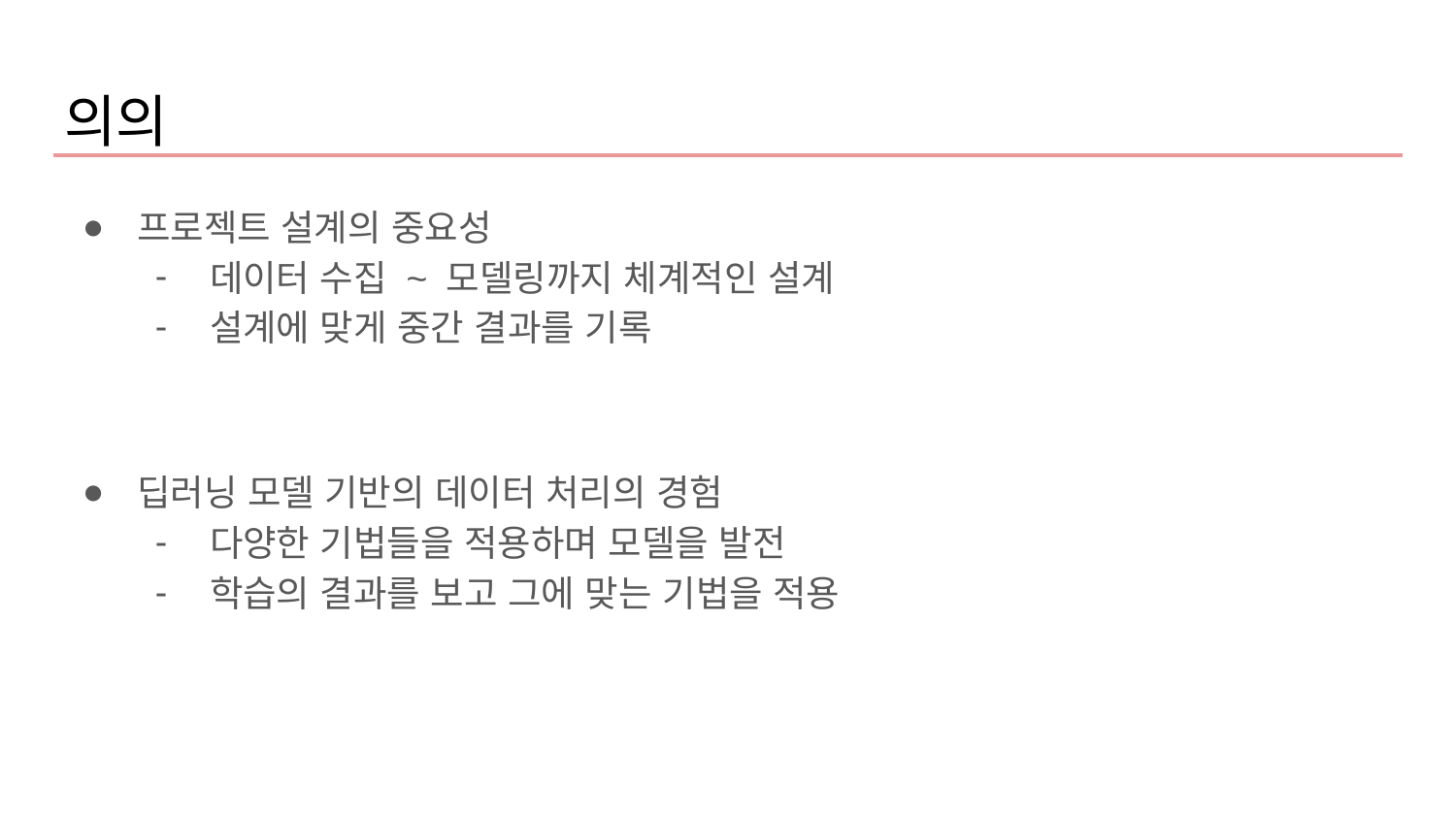

의의
프로젝트 설계의 중요성
데이터 수집 ~ 모델링까지 체계적인 설계
설계에 맞게 중간 결과를 기록

딥러닝 모델 기반의 데이터 처리의 경험
다양한 기법들을 적용하며 모델을 발전
학습의 결과를 보고 그에 맞는 기법을 적용